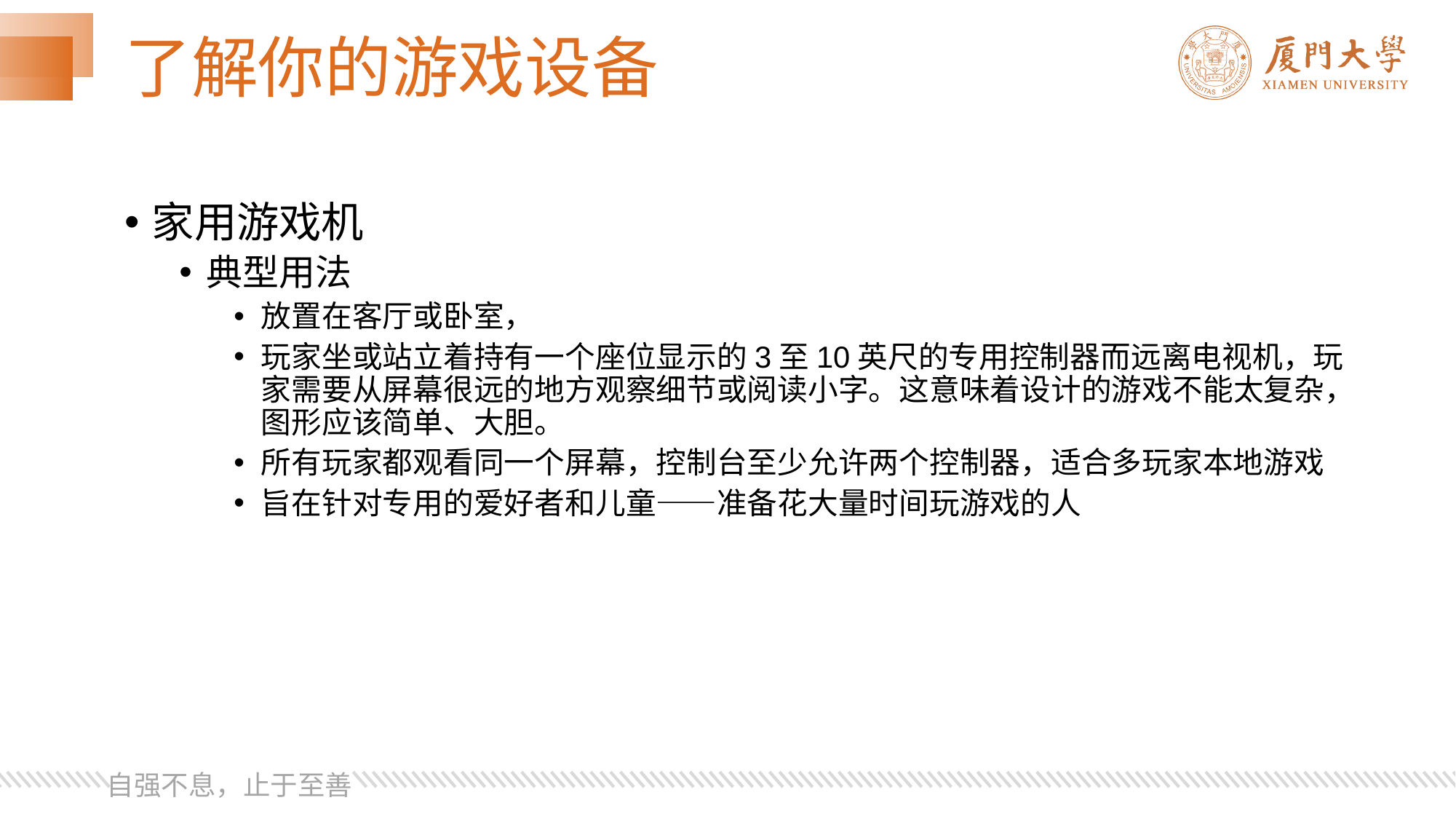

# 了解你的游戏设备
家用游戏机
典型用法
放置在客厅或卧室，
玩家坐或站立着持有一个座位显示的3至10英尺的专用控制器而远离电视机，玩家需要从屏幕很远的地方观察细节或阅读小字。这意味着设计的游戏不能太复杂，图形应该简单、大胆。
所有玩家都观看同一个屏幕，控制台至少允许两个控制器，适合多玩家本地游戏
旨在针对专用的爱好者和儿童——准备花大量时间玩游戏的人